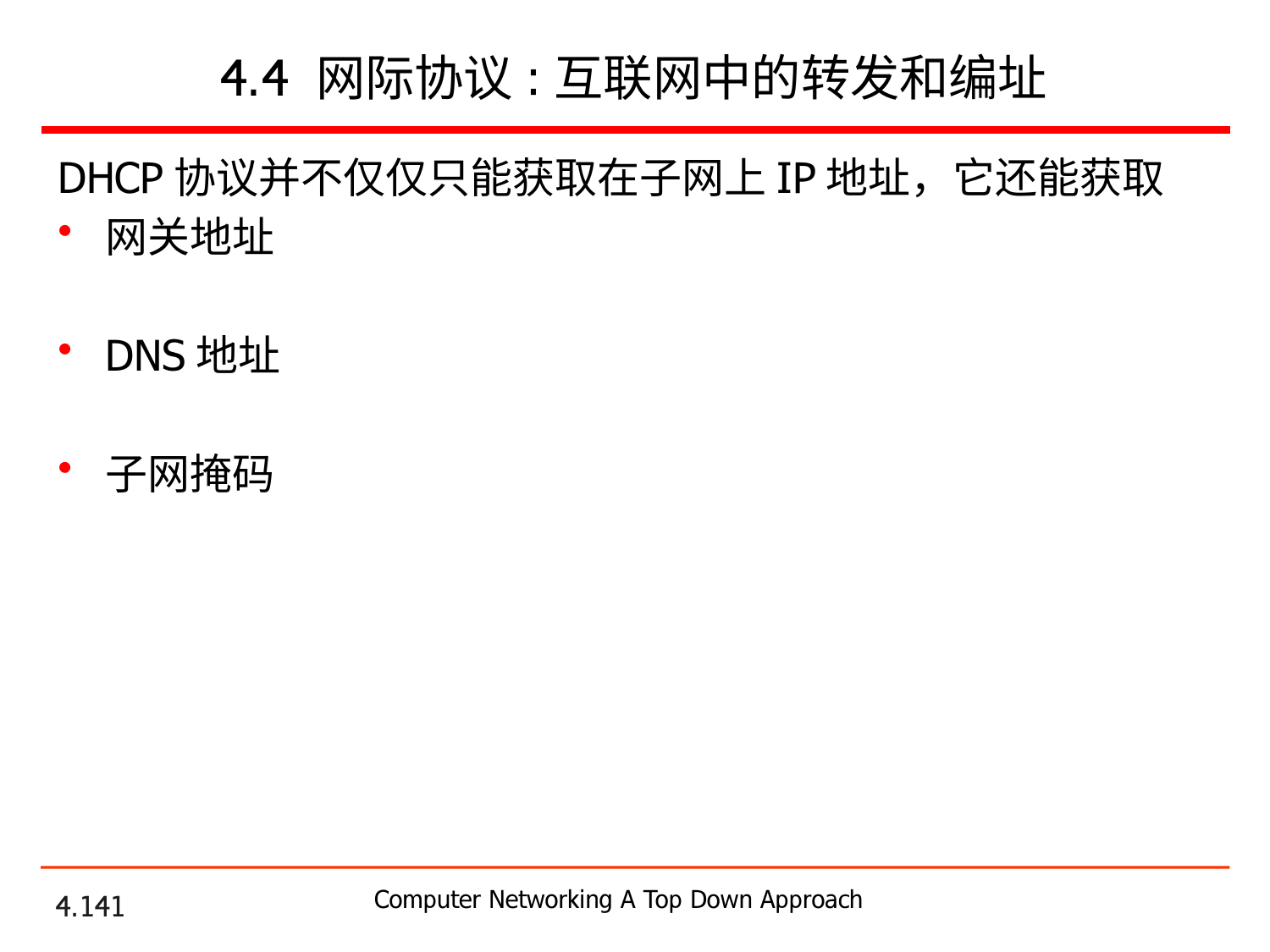

# 4.4 网际协议:互联网中的转发和编址
DHCP协议并不仅仅只能获取在子网上IP地址，它还能获取
网关地址

DNS地址

子网掩码